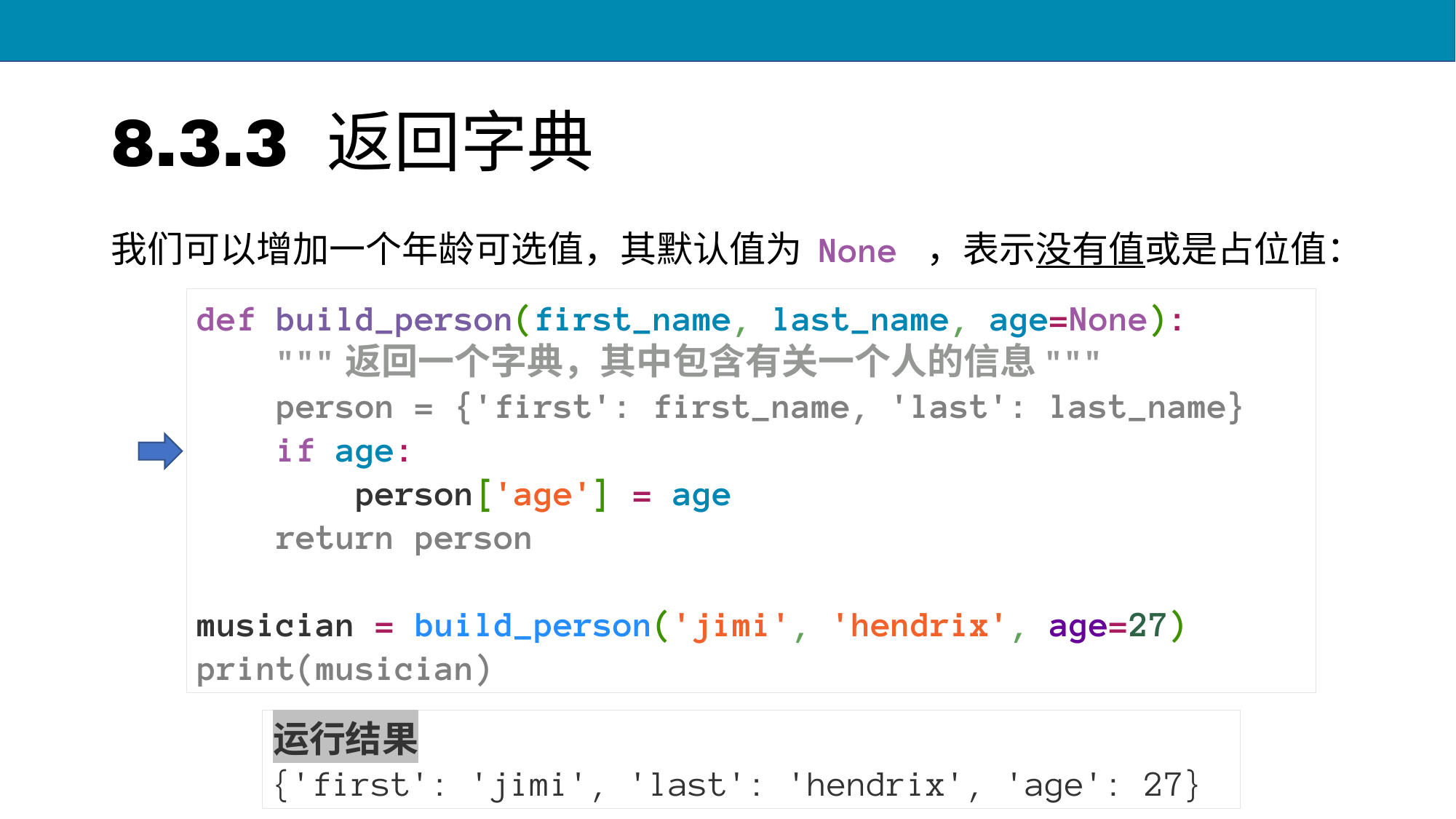

# 8.3.3 返回字典
我们可以增加一个年龄可选值，其默认值为 None ，表示没有值或是占位值：
def build_person(first_name, last_name, age=None):
    """返回一个字典，其中包含有关一个人的信息"""
    person = {'first': first_name, 'last': last_name}
    if age:
        person['age'] = age
    return person
musician = build_person('jimi', 'hendrix', age=27)
print(musician)

运行结果
{'first': 'jimi', 'last': 'hendrix', 'age': 27}